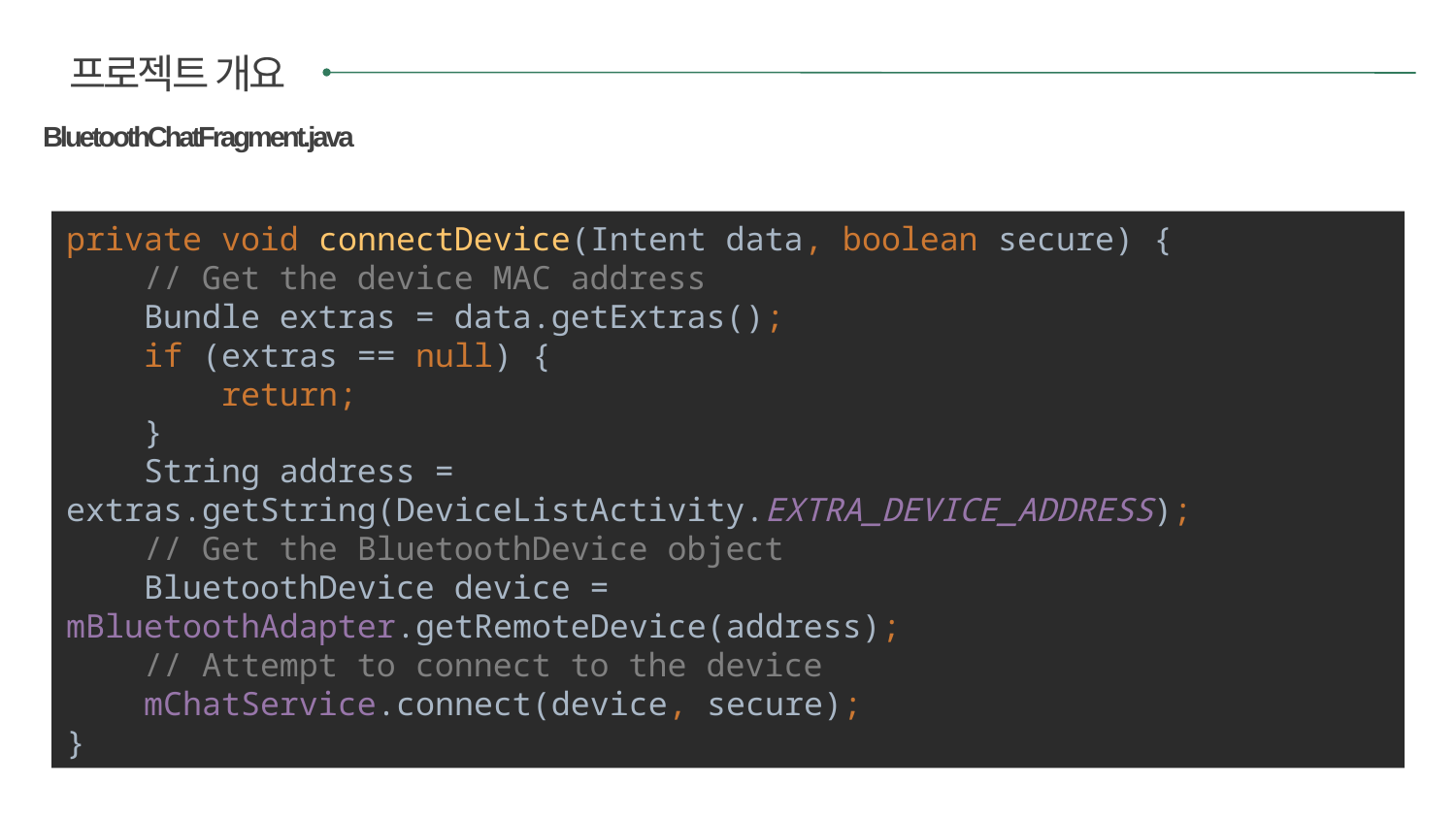

프로젝트 개요
BluetoothChatFragment.java
private void connectDevice(Intent data, boolean secure) {
    // Get the device MAC address
    Bundle extras = data.getExtras();
    if (extras == null) {
        return;
    }
    String address = extras.getString(DeviceListActivity.EXTRA_DEVICE_ADDRESS);
    // Get the BluetoothDevice object
    BluetoothDevice device = mBluetoothAdapter.getRemoteDevice(address);
    // Attempt to connect to the device
    mChatService.connect(device, secure);
}